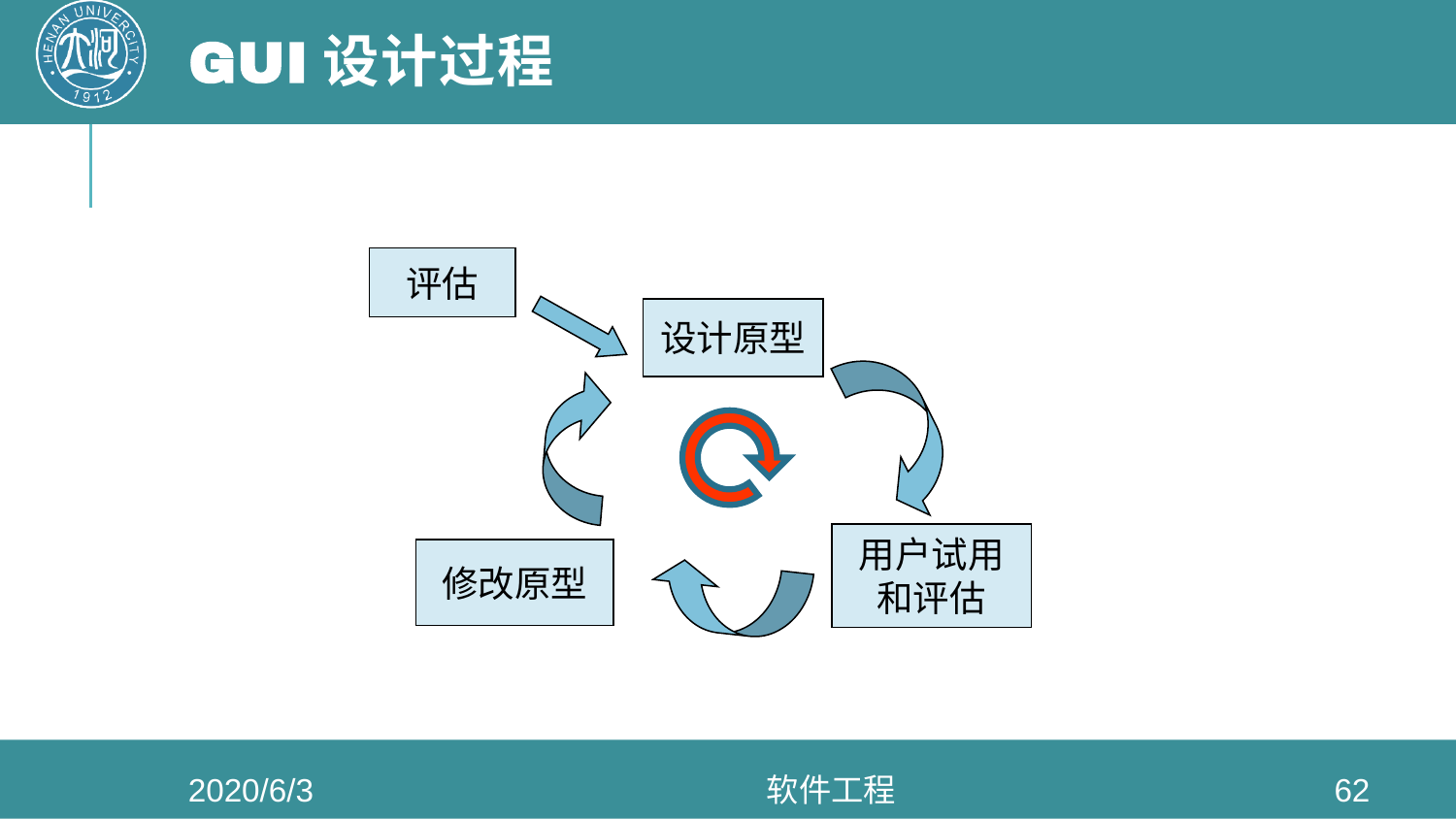

# GUI设计过程
评估
设计原型

用户试用
和评估
修改原型

2020/6/3
软件工程
62